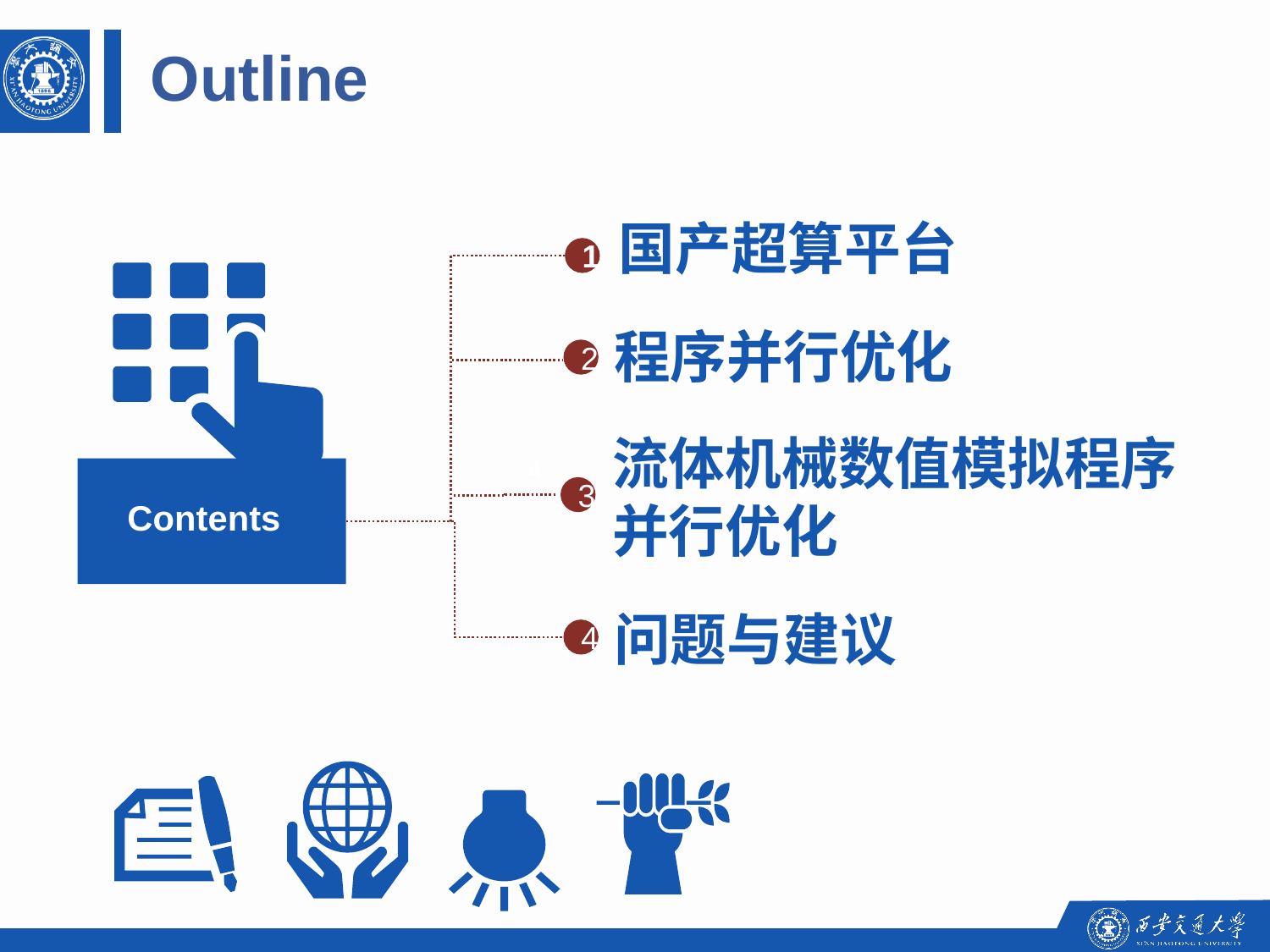

Outline
国产超算平台
1

程序并行优化
2
流体机械数值模拟程序并行优化
4

3
Contents
问题与建议
4